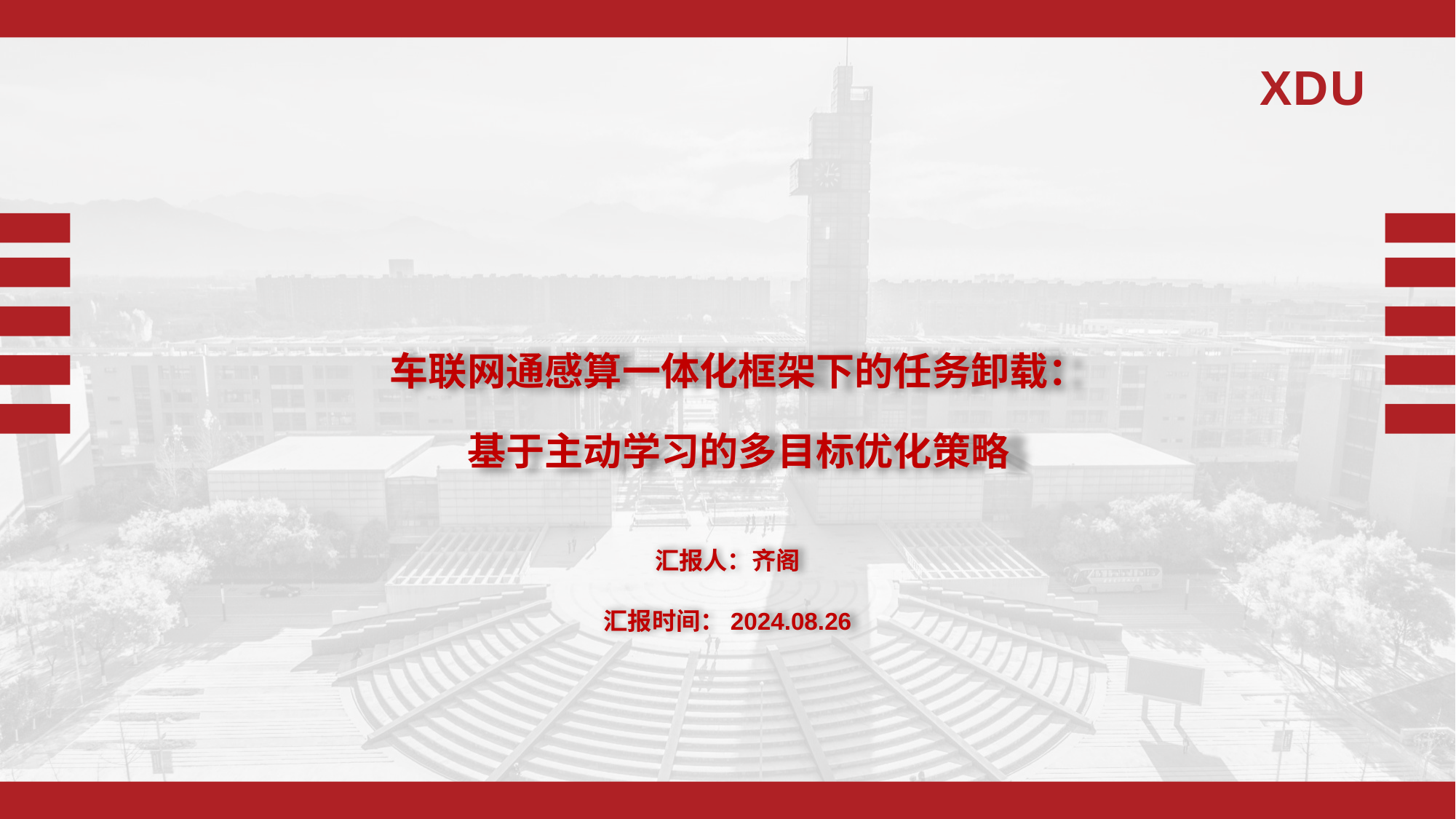

车联网通感算一体化框架下的任务卸载：
基于主动学习的多目标优化策略
汇报人：齐阁
汇报时间：2024.08.26